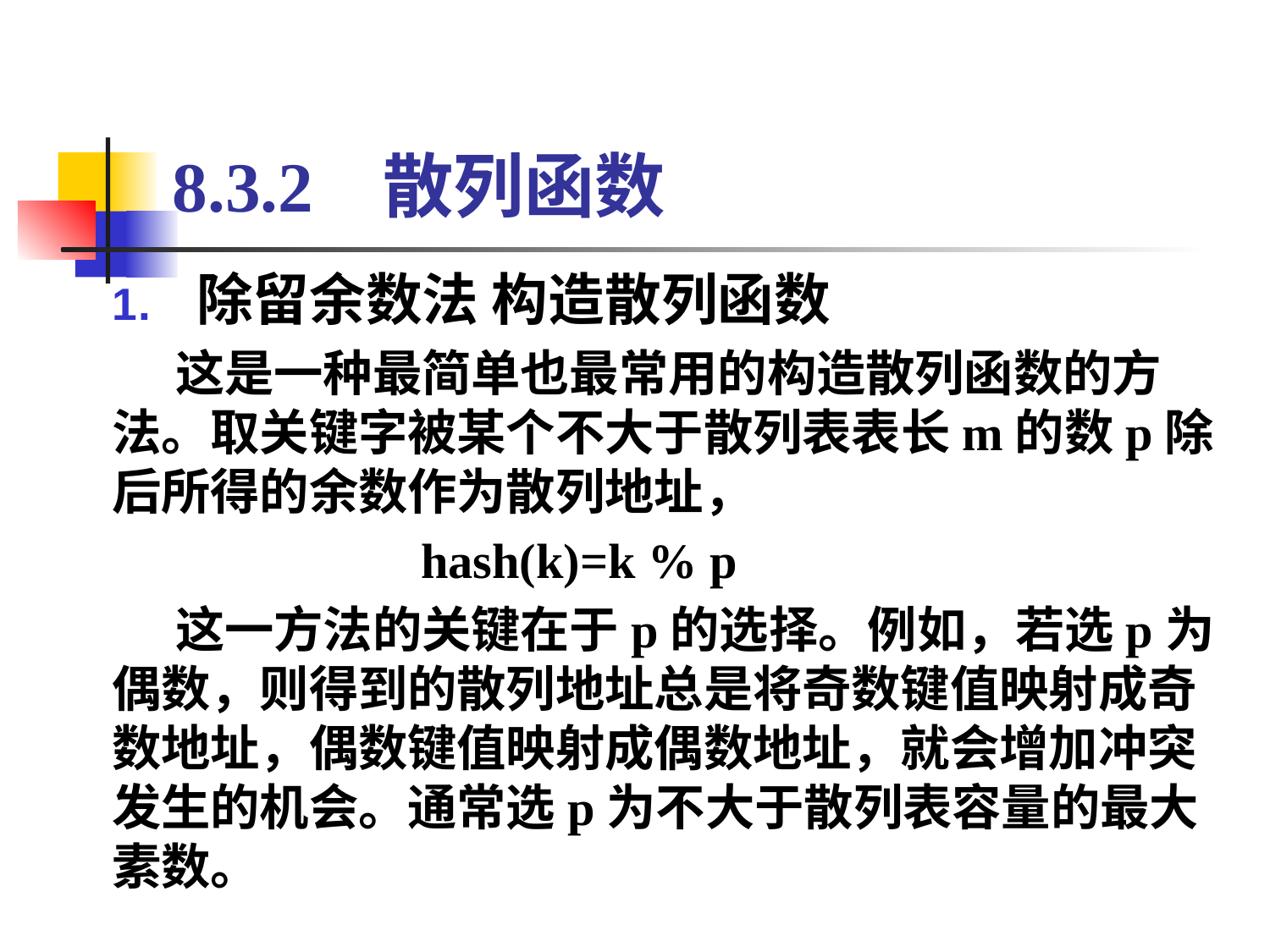

# 8.3.2   散列函数
除留余数法 构造散列函数
这是一种最简单也最常用的构造散列函数的方法。取关键字被某个不大于散列表表长m的数p除后所得的余数作为散列地址，
                    hash(k)=k % p
这一方法的关键在于p的选择。例如，若选p为偶数，则得到的散列地址总是将奇数键值映射成奇数地址，偶数键值映射成偶数地址，就会增加冲突发生的机会。通常选p为不大于散列表容量的最大素数。

46